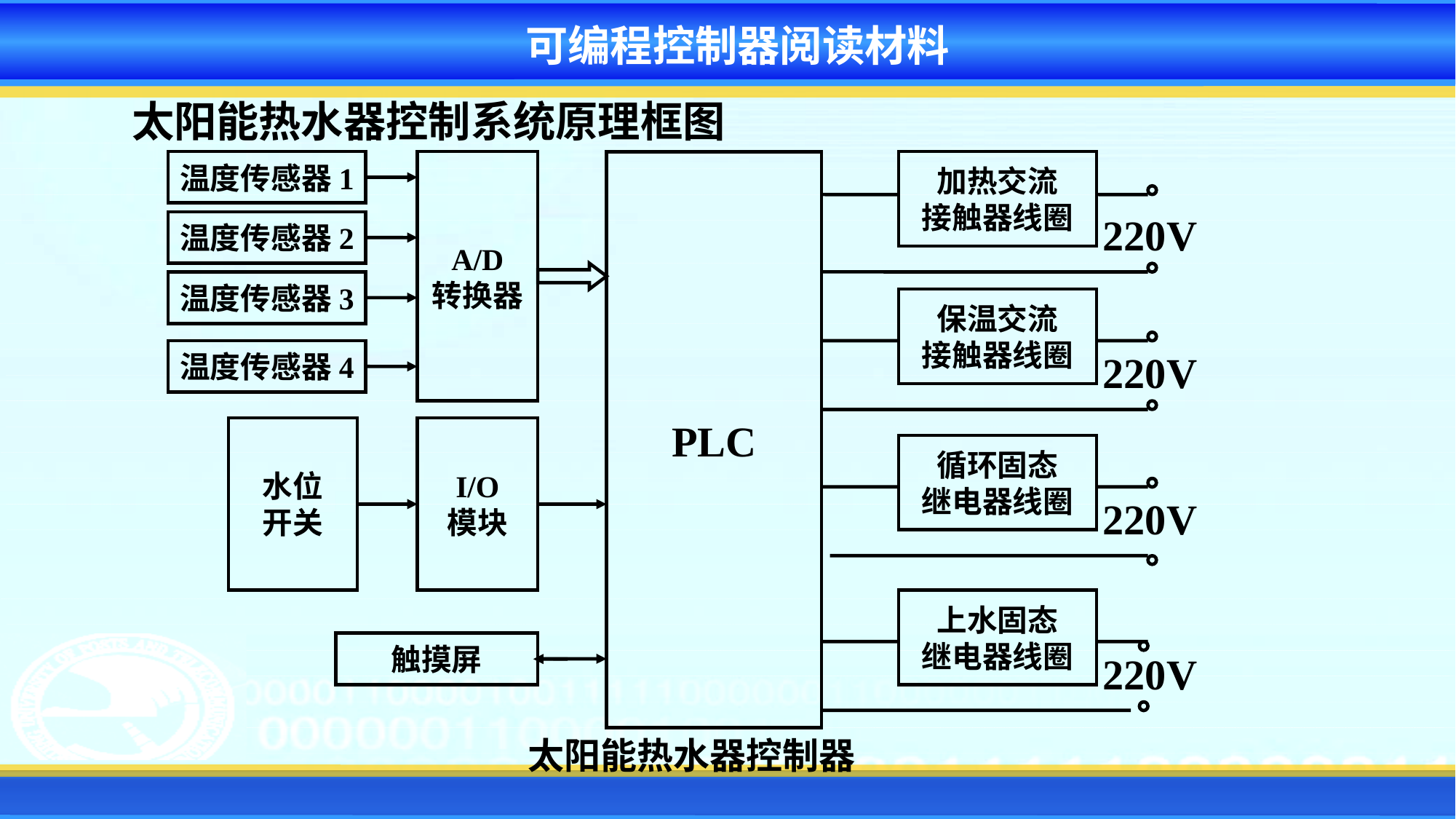

可编程控制器阅读材料
太阳能热水器控制系统原理框图
温度传感器1
A/D
转换器
加热交流
接触器线圈
PLC

220V
温度传感器2

温度传感器3

保温交流
接触器线圈

温度传感器4

220V

水位
开关
I/O
模块
循环固态
继电器线圈

220V

上水固态
继电器线圈
触摸屏

220V

太阳能热水器控制器